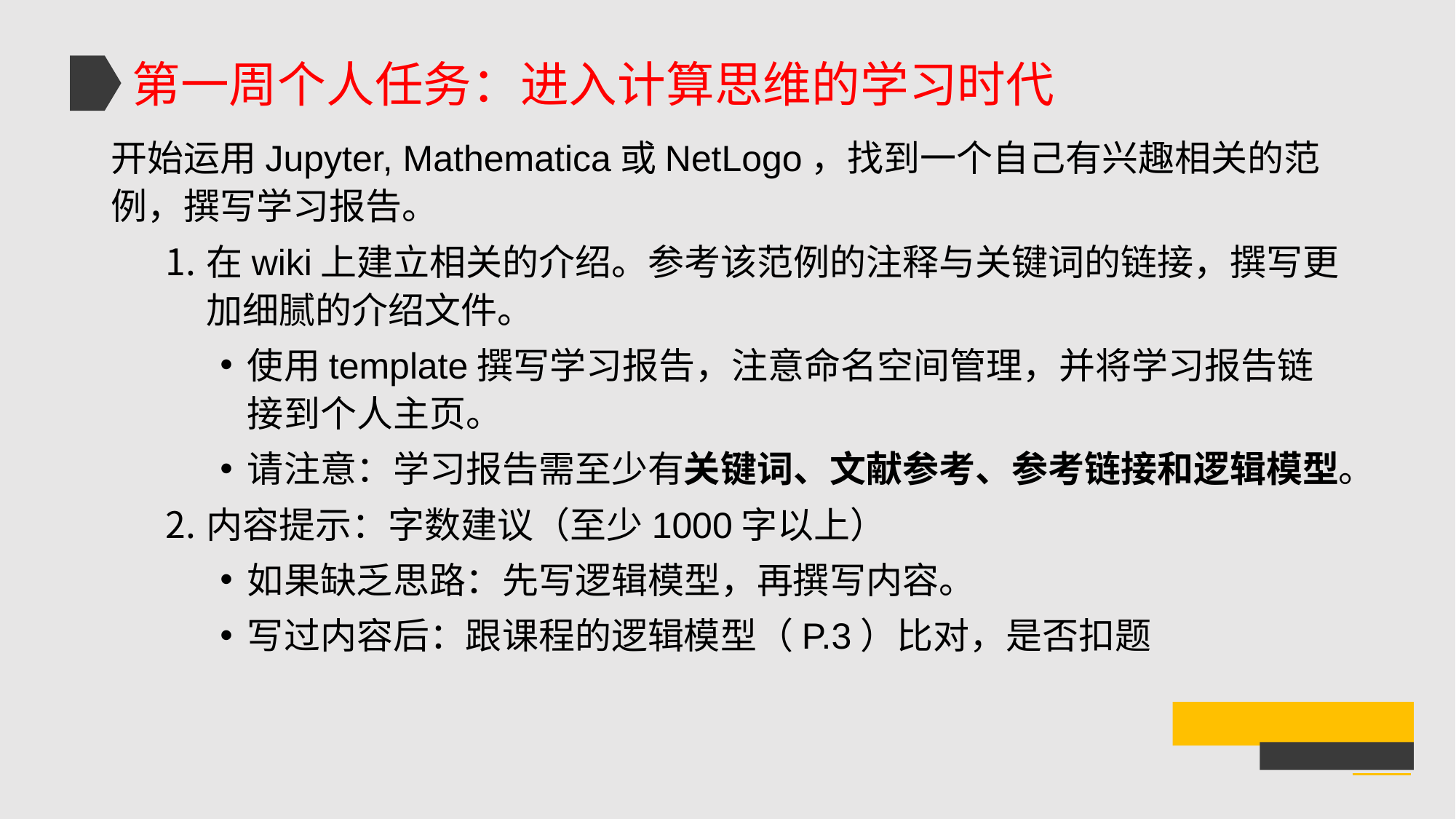

第一周个人任务：进入计算思维的学习时代

开始运用Jupyter, Mathematica或NetLogo，找到一个自己有兴趣相关的范例，撰写学习报告。
在wiki上建立相关的介绍。参考该范例的注释与关键词的链接，撰写更加细腻的介绍文件。
使用template撰写学习报告，注意命名空间管理，并将学习报告链接到个人主页。
请注意：学习报告需至少有关键词、文献参考、参考链接和逻辑模型。
内容提示：字数建议（至少1000字以上）
如果缺乏思路：先写逻辑模型，再撰写内容。
写过内容后：跟课程的逻辑模型（P.3）比对，是否扣题